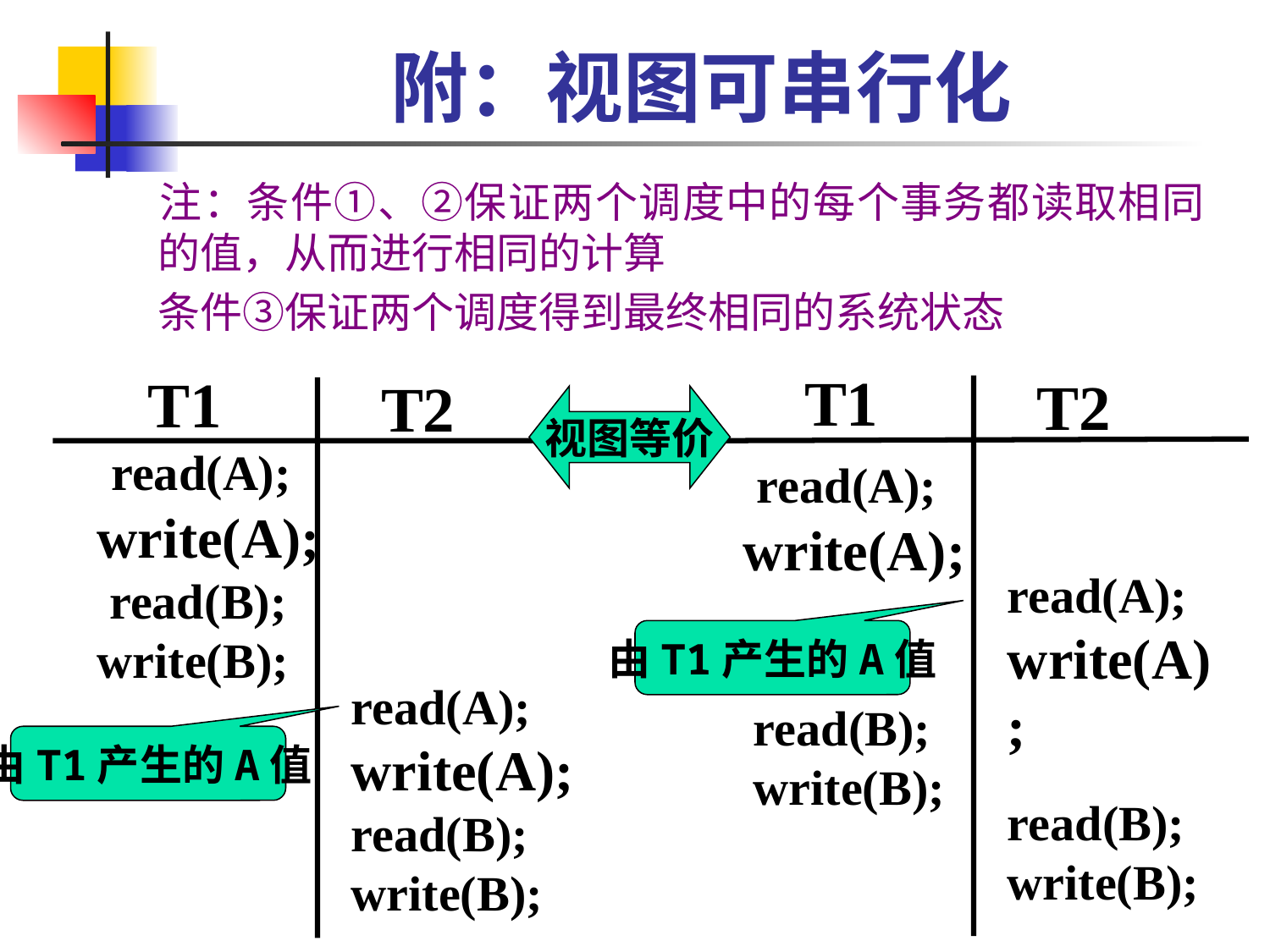

# 附：视图可串行化
	注：条件①、②保证两个调度中的每个事务都读取相同的值，从而进行相同的计算
	条件③保证两个调度得到最终相同的系统状态
T1
T1
T2
T2

视图等价
 read(A);
write(A);
 read(B);
write(B);

 read(A);
write(A);
read(A);
write(A);
由T1产生的A值
read(A);
write(A);
read(B);
write(B);
read(B);
write(B);
由T1产生的A值
read(B);
write(B);